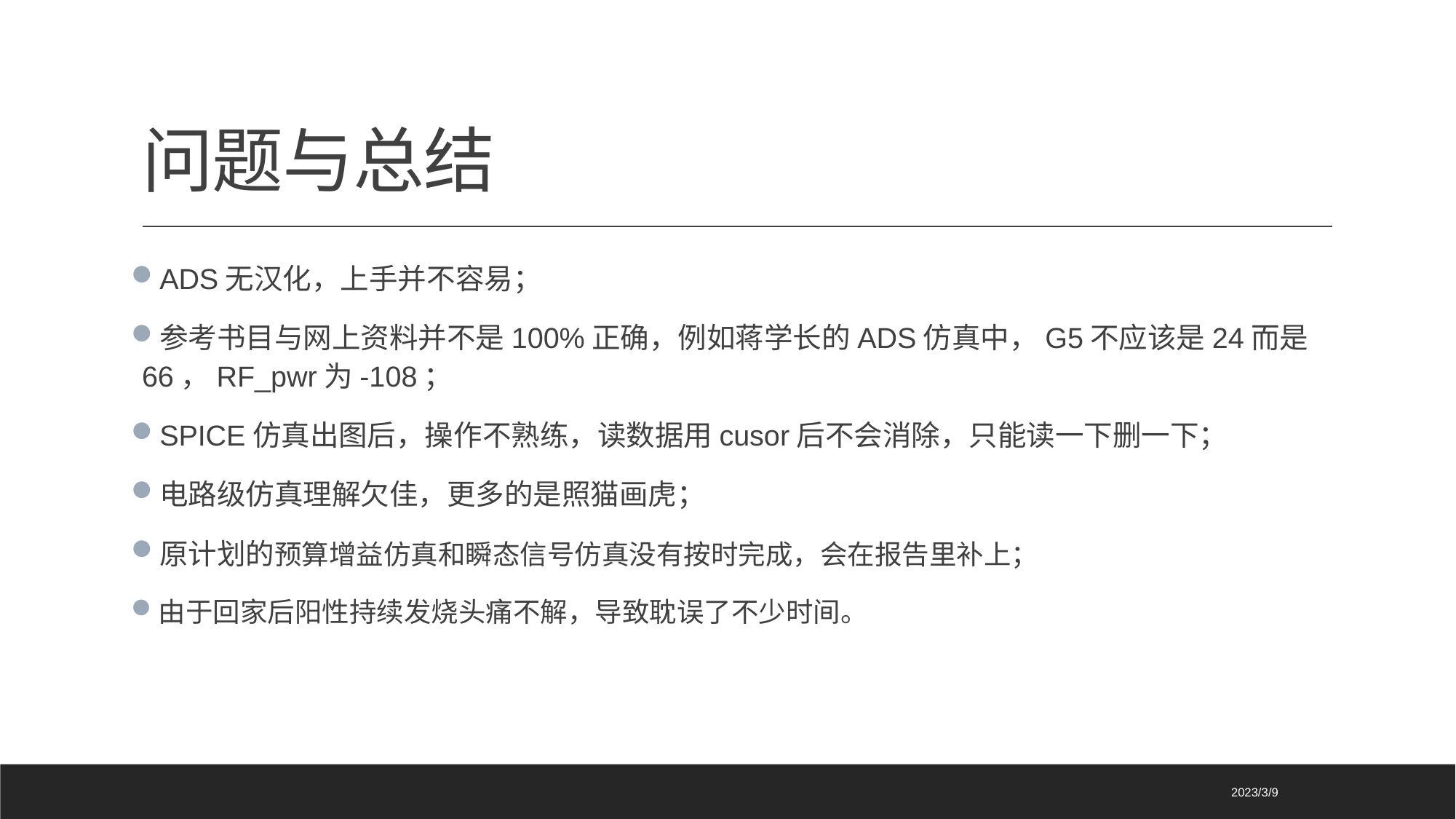

# 问题与总结
ADS无汉化，上手并不容易；
参考书目与网上资料并不是100%正确，例如蒋学长的ADS仿真中，G5不应该是24而是66，RF_pwr为-108；
SPICE仿真出图后，操作不熟练，读数据用cusor后不会消除，只能读一下删一下；
电路级仿真理解欠佳，更多的是照猫画虎；
原计划的预算增益仿真和瞬态信号仿真没有按时完成，会在报告里补上；
由于回家后阳性持续发烧头痛不解，导致耽误了不少时间。
2023/3/9